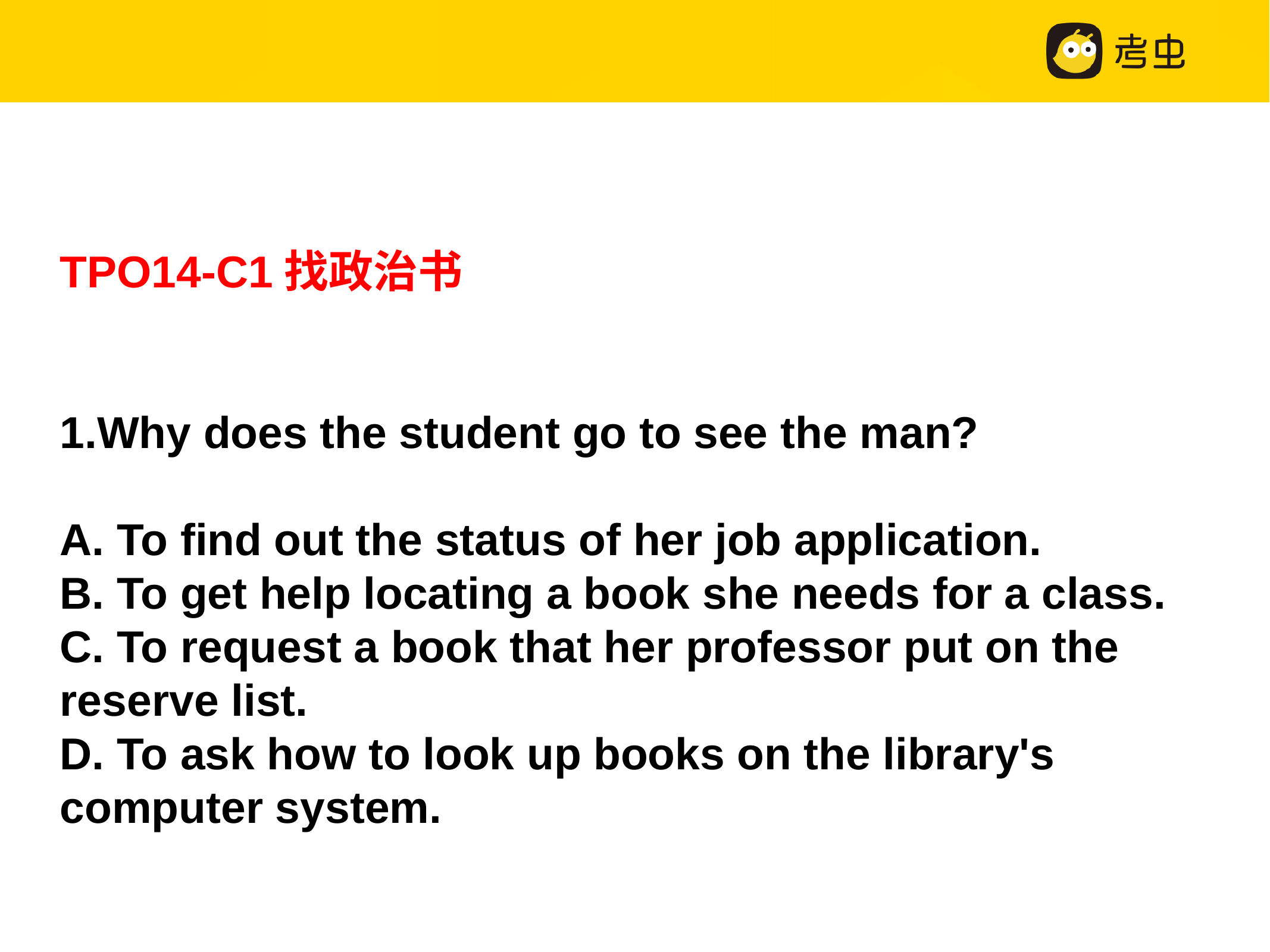

TPO14-C1找政治书

1.Why does the student go to see the man?

A. To find out the status of her job application.
B. To get help locating a book she needs for a class.
C. To request a book that her professor put on the reserve list.
D. To ask how to look up books on the library's computer system.